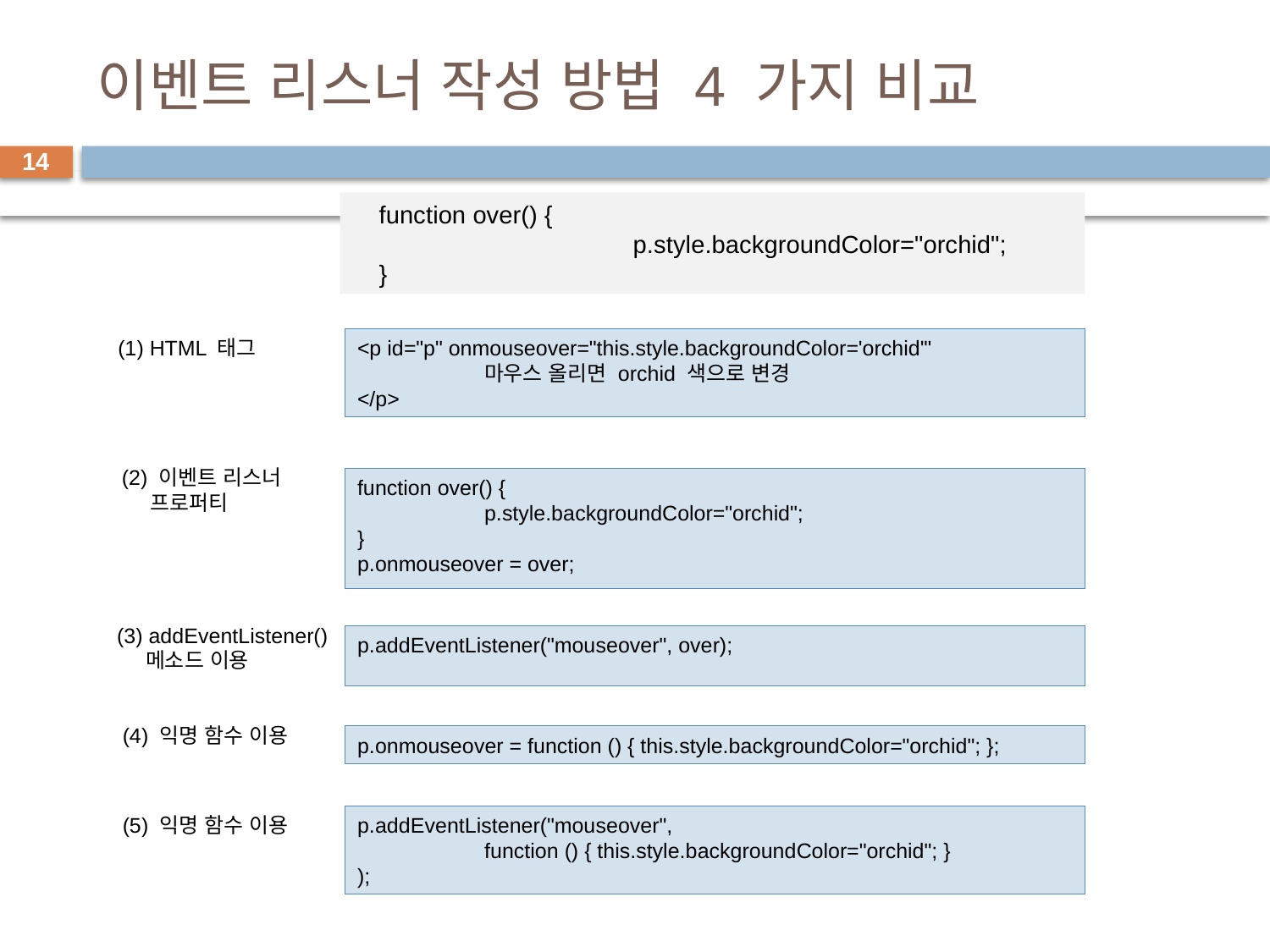

# 이벤트 리스너 작성 방법 4 가지 비교
14
function over() {
		p.style.backgroundColor="orchid";
}
(1) HTML 태그
<p id="p" onmouseover="this.style.backgroundColor='orchid'"
	마우스 올리면 orchid 색으로 변경
</p>
(2) 이벤트 리스너
    프로퍼티
function over() {
	p.style.backgroundColor="orchid";
}
p.onmouseover = over;

(3) addEventListener()
    메소드 이용
p.addEventListener("mouseover", over);
(4) 익명 함수 이용
p.onmouseover = function () { this.style.backgroundColor="orchid"; };
(5) 익명 함수 이용
p.addEventListener("mouseover",
	function () { this.style.backgroundColor="orchid"; }
);